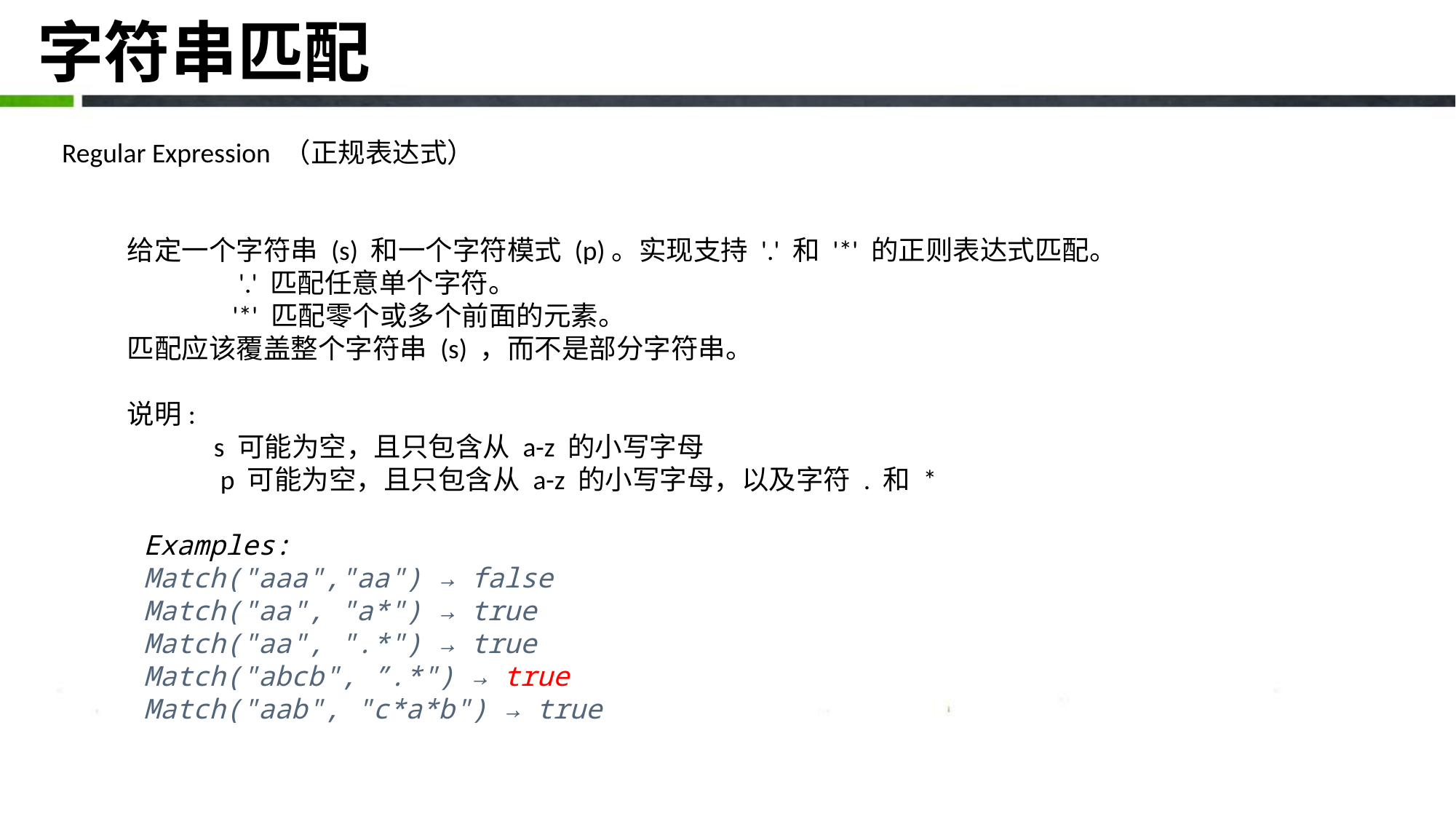

# 字符串匹配
Regular Expression （正规表达式）
给定一个字符串 (s) 和一个字符模式 (p)。实现支持 '.' 和 '*' 的正则表达式匹配。
                  '.' 匹配任意单个字符。
                 '*' 匹配零个或多个前面的元素。
匹配应该覆盖整个字符串 (s) ，而不是部分字符串。

说明:
              s 可能为空，且只包含从 a-z 的小写字母
              p 可能为空，且只包含从 a-z 的小写字母，以及字符 . 和 *

 Examples:
 Match("aaa","aa") → false
 Match("aa", "a*") → true
 Match("aa", ".*") → true
 Match("abcb", ”.*") → true
 Match("aab", "c*a*b") → true